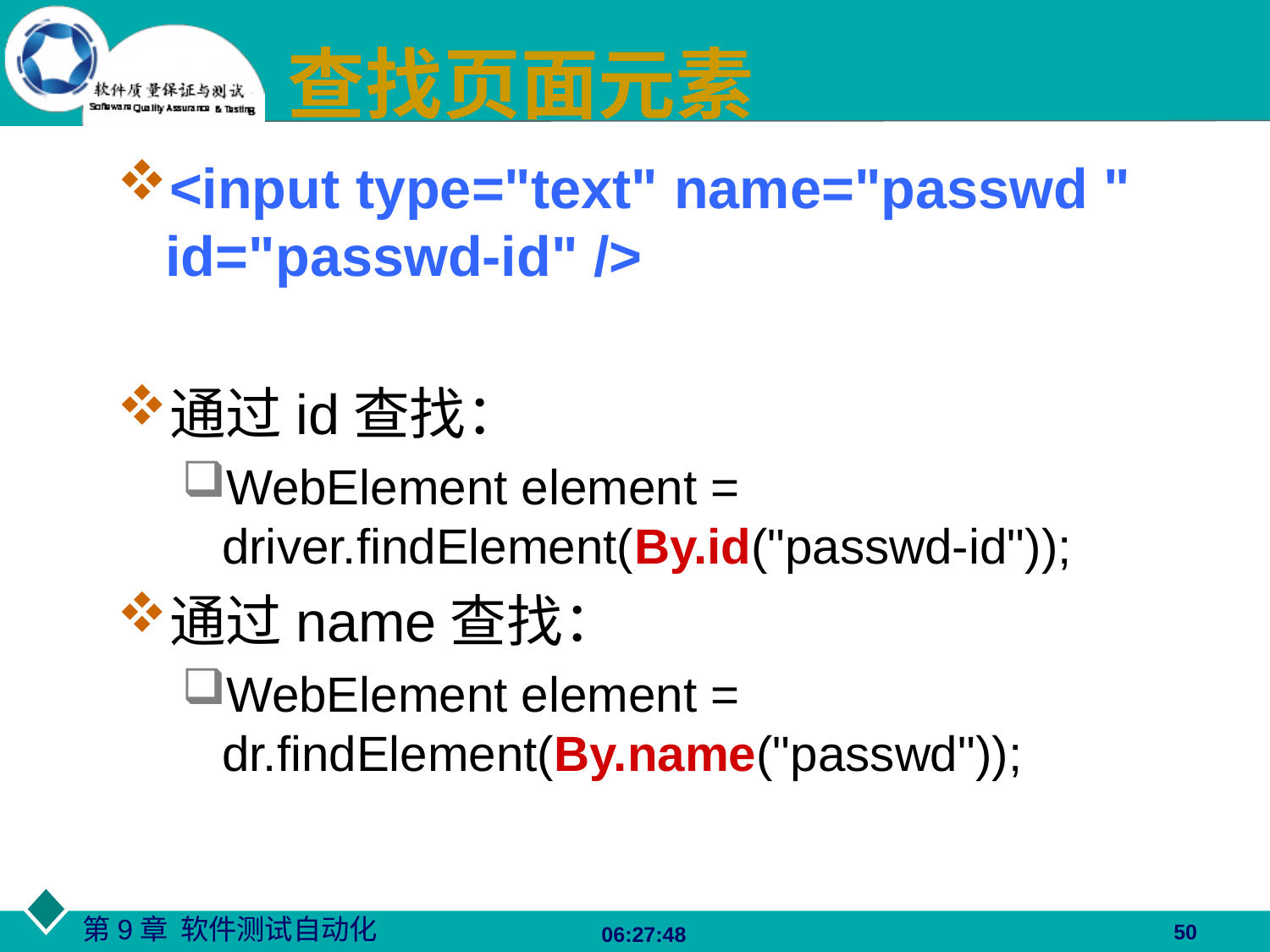

# 查找页面元素
<input type="text" name="passwd " id="passwd-id" />

通过id查找：
WebElement element = driver.findElement(By.id("passwd-id"));
通过name查找：
WebElement element = dr.findElement(By.name("passwd"));

50
06:27:48